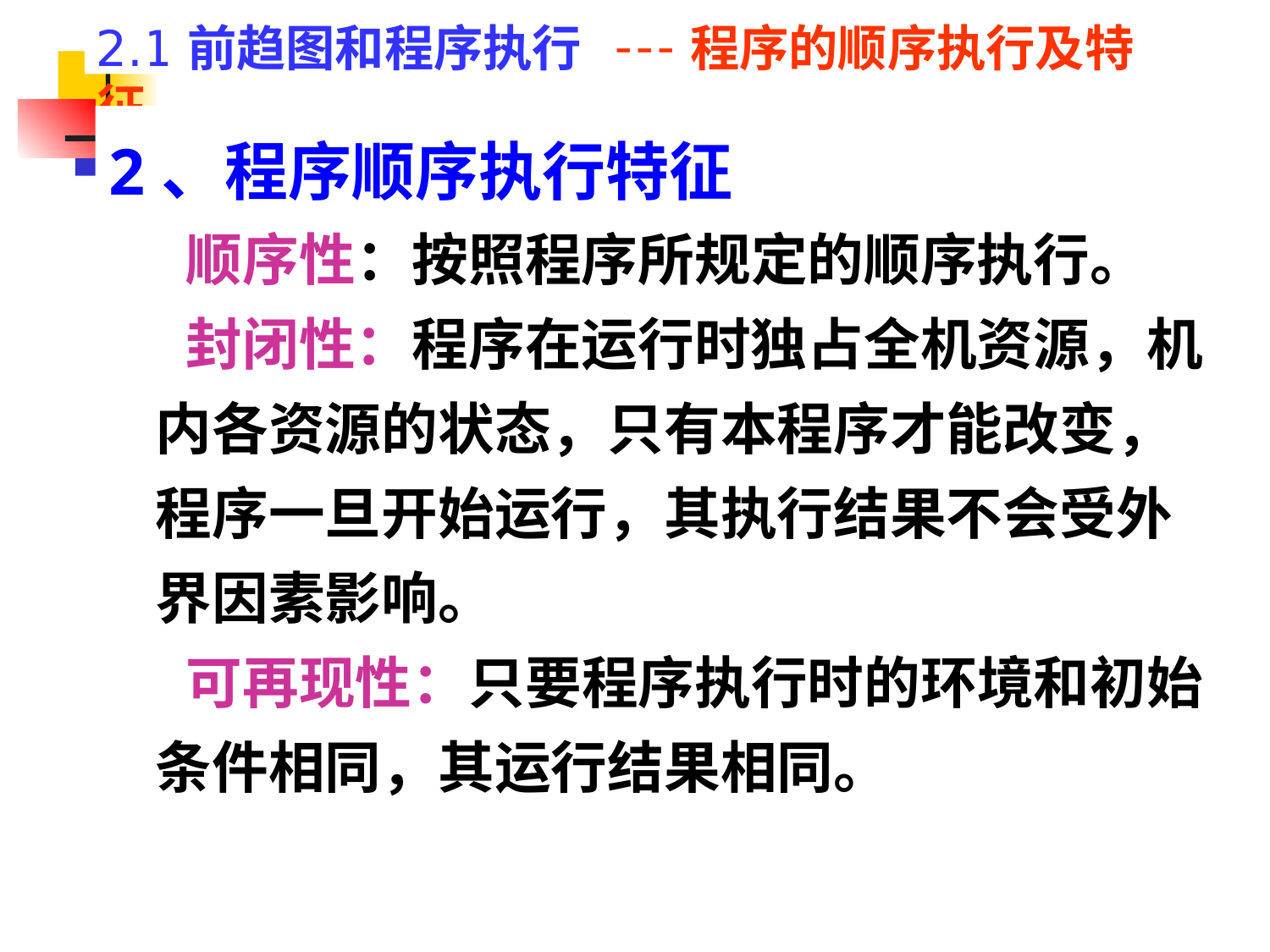

# 2.1前趋图和程序执行----程序的顺序执行及特征
2、程序顺序执行特征
     顺序性：按照程序所规定的顺序执行。
     封闭性：程序在运行时独占全机资源，机内各资源的状态，只有本程序才能改变，程序一旦开始运行，其执行结果不会受外界因素影响。
     可再现性：只要程序执行时的环境和初始条件相同，其运行结果相同。